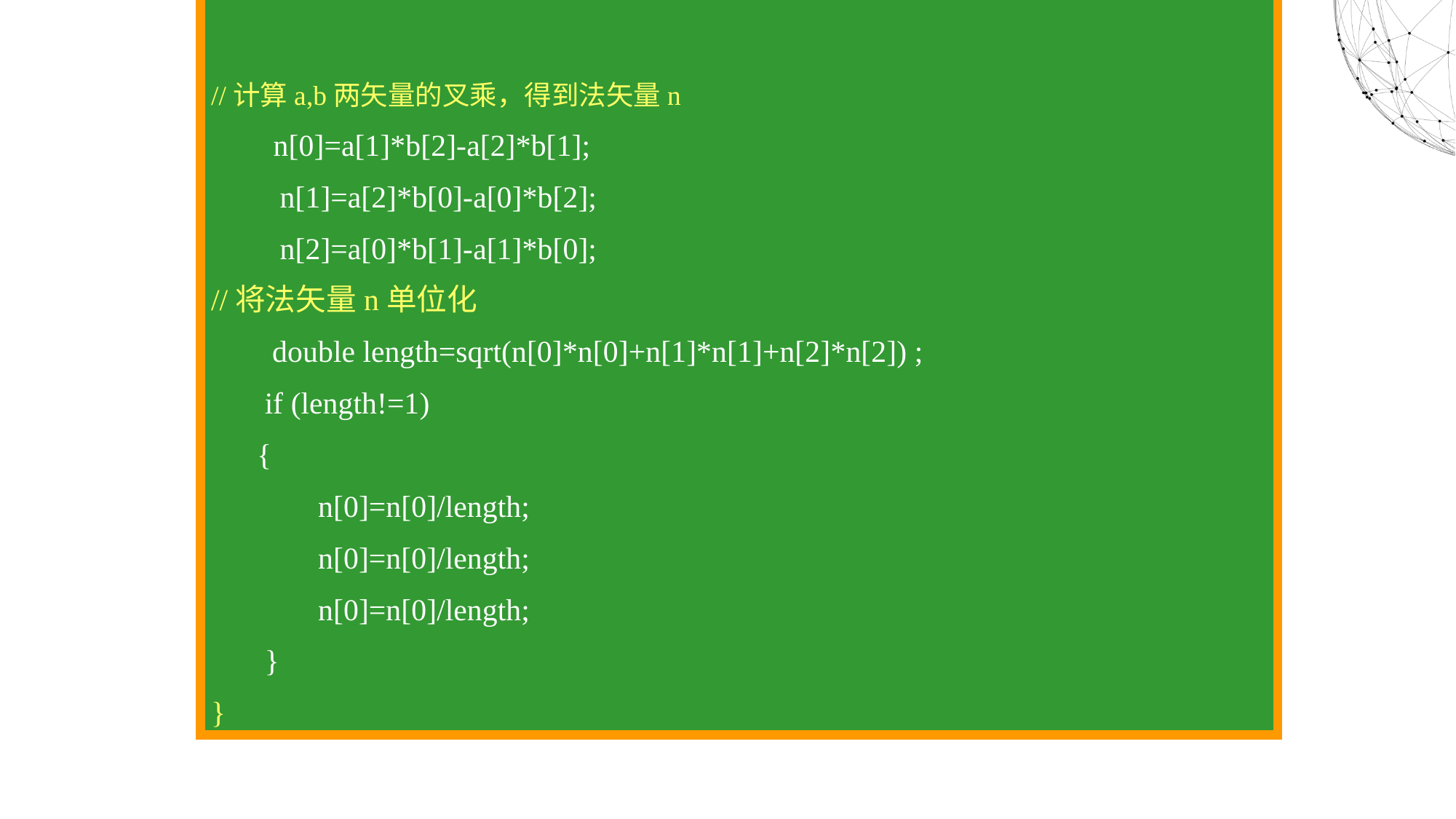

//计算a,b两矢量的叉乘，得到法矢量n
         n[0]=a[1]*b[2]-a[2]*b[1];
         n[1]=a[2]*b[0]-a[0]*b[2];
         n[2]=a[0]*b[1]-a[1]*b[0];
//将法矢量n单位化
        double length=sqrt(n[0]*n[0]+n[1]*n[1]+n[2]*n[2]) ;
       if (length!=1)
      {
              n[0]=n[0]/length;
              n[0]=n[0]/length;
              n[0]=n[0]/length;
       }
}